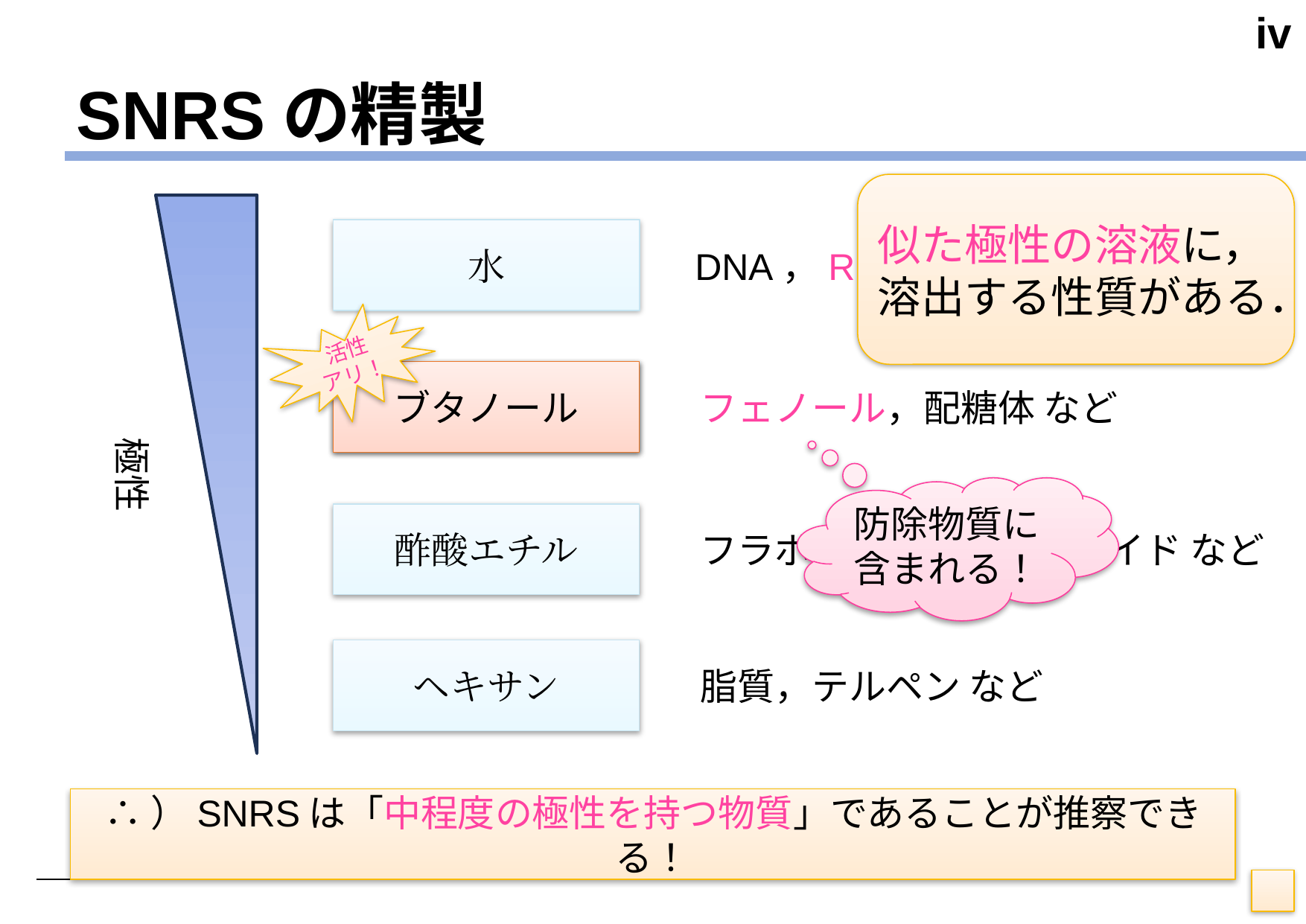

iv
# SNRSの精製
似た極性の溶液に，
溶出する性質がある．
極性

水
DNA，RNA など
活性
アリ！
ブタノール
ブタノール
フェノール，配糖体 など
防除物質に
含まれる！
フラボノイド，アルカロイド など
酢酸エチル
ヘキサン
脂質，テルペン など
∴）SNRSは「中程度の極性を持つ物質」であることが推察できる！